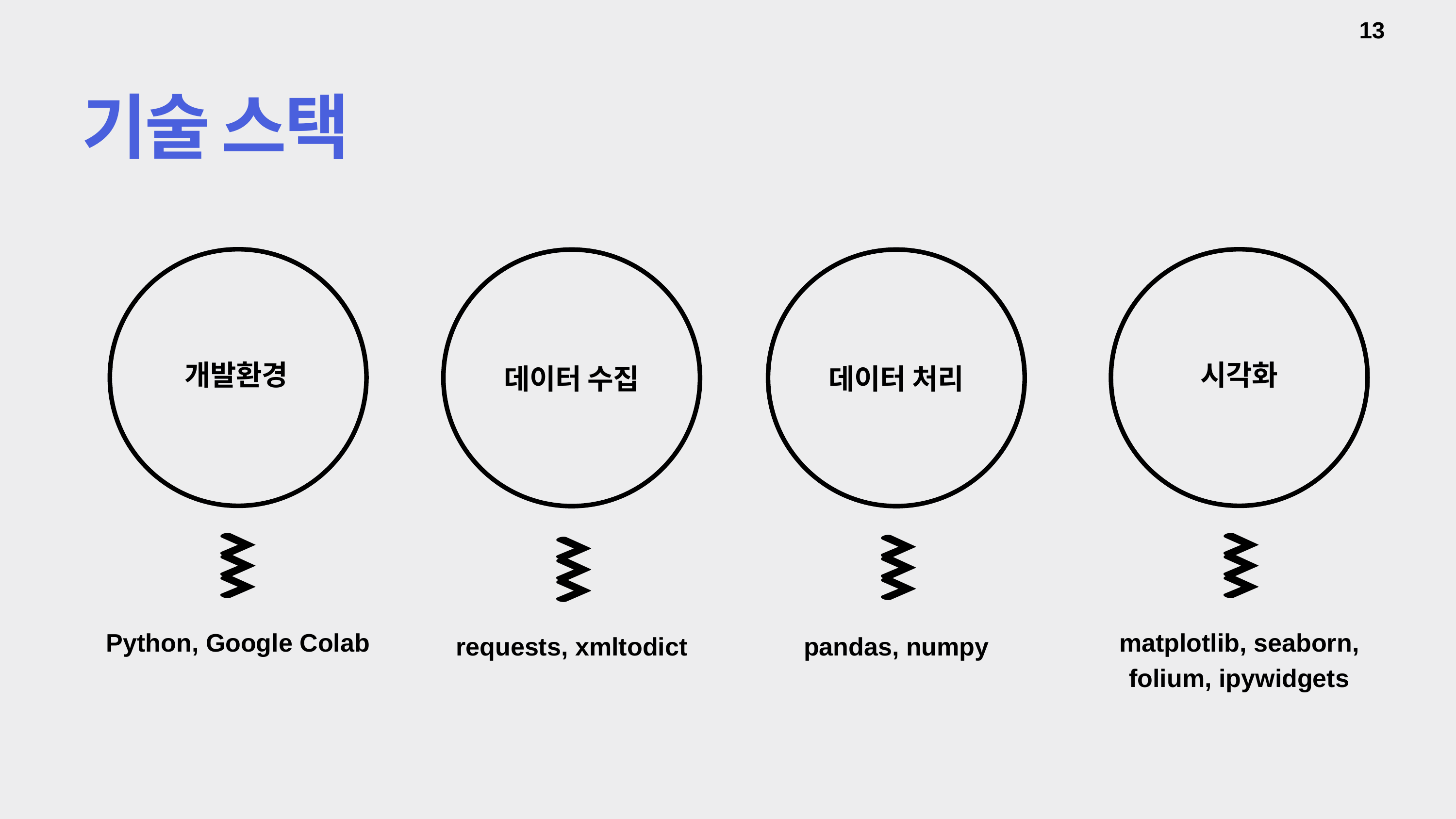

13
기술 스택

개발환경
시각화
데이터 수집
데이터 처리

Python, Google Colab
matplotlib, seaborn, folium, ipywidgets

requests, xmltodict

pandas, numpy